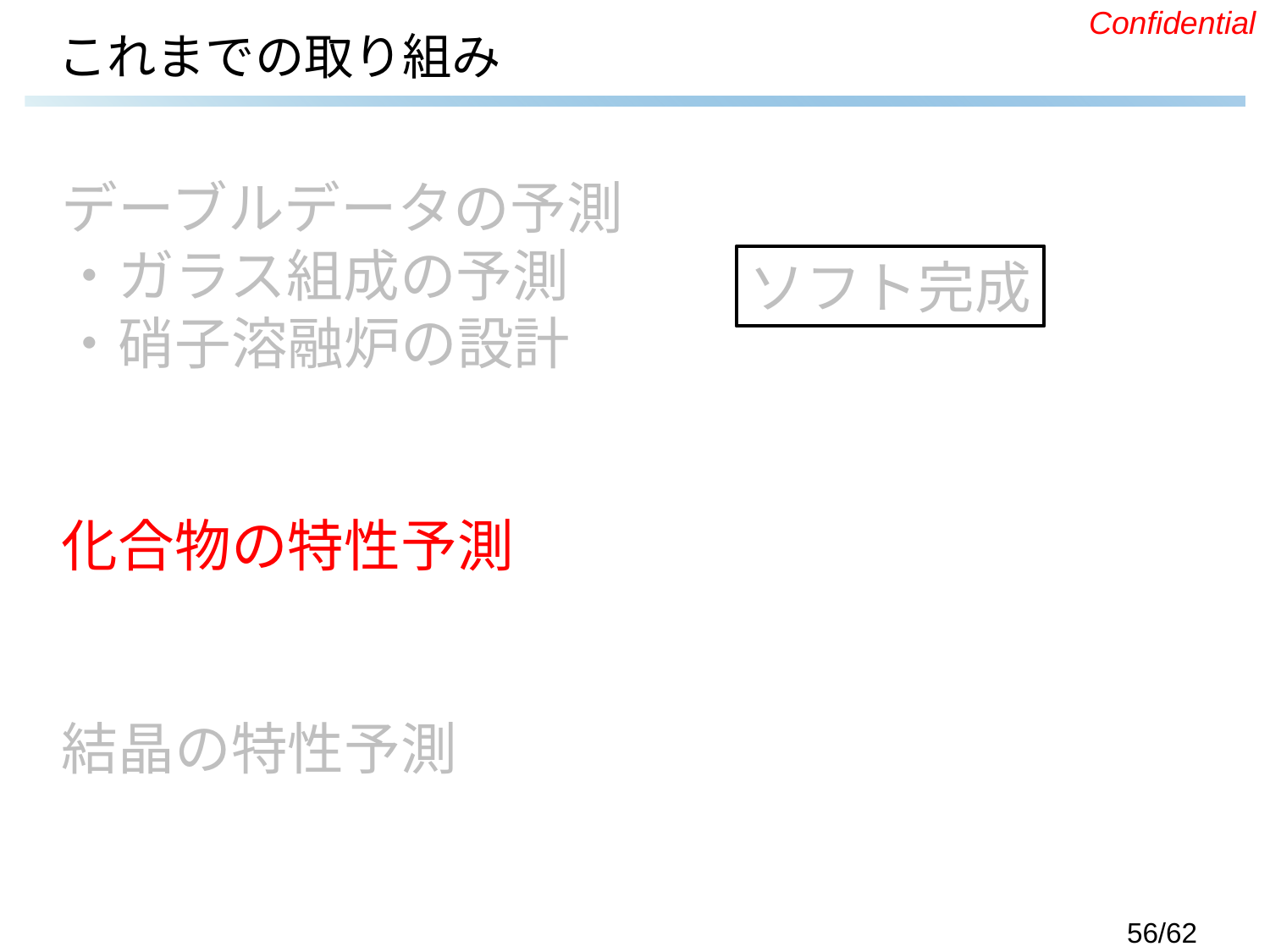

# これまでの取り組み
デーブルデータの予測
・ガラス組成の予測
・硝子溶融炉の設計

化合物の特性予測

結晶の特性予測
ソフト完成